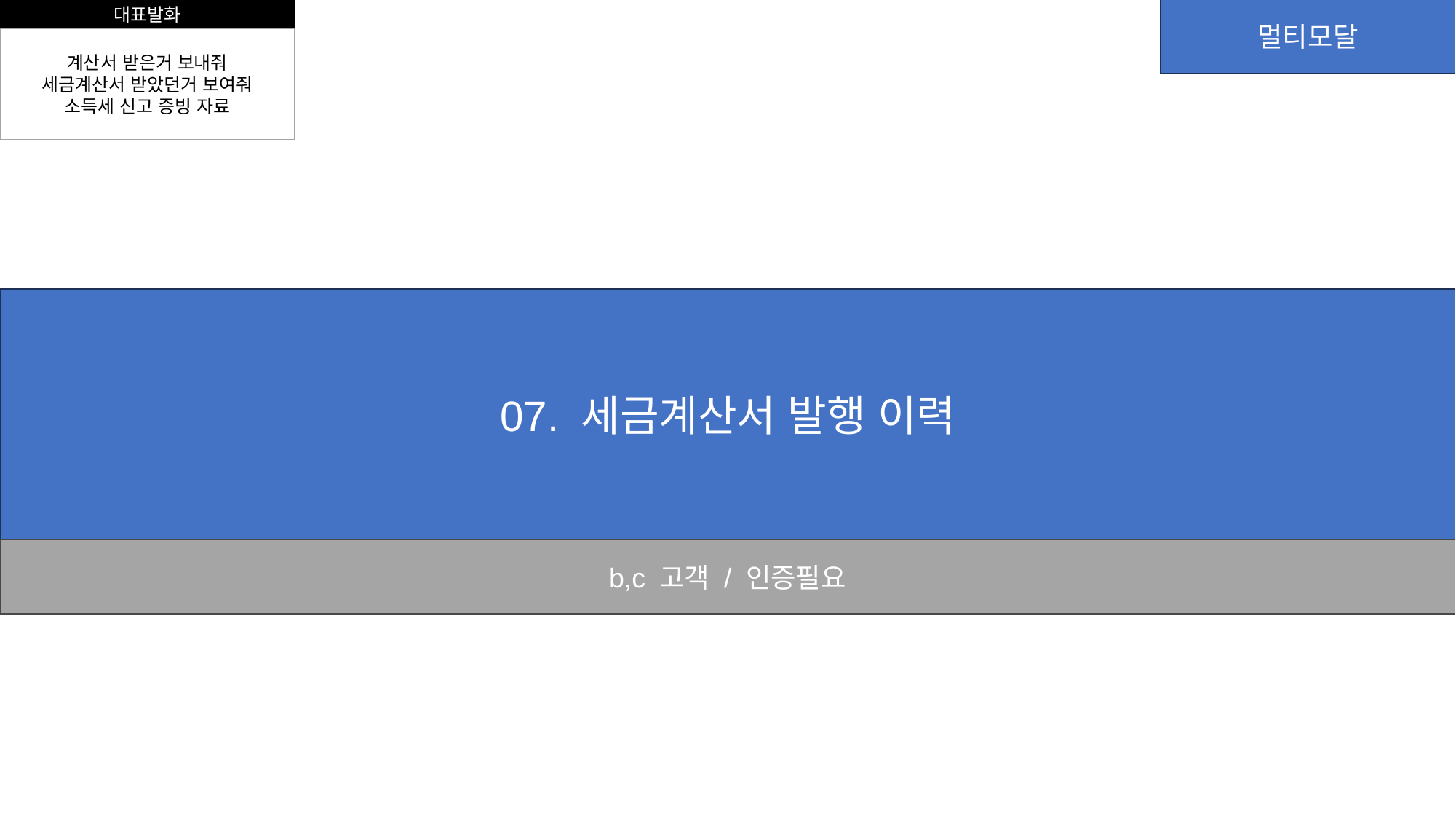

대표발화
멀티모달
계산서 받은거 보내줘
세금계산서 받았던거 보여줘
소득세 신고 증빙 자료
07. 세금계산서 발행 이력
b,c 고객 / 인증필요